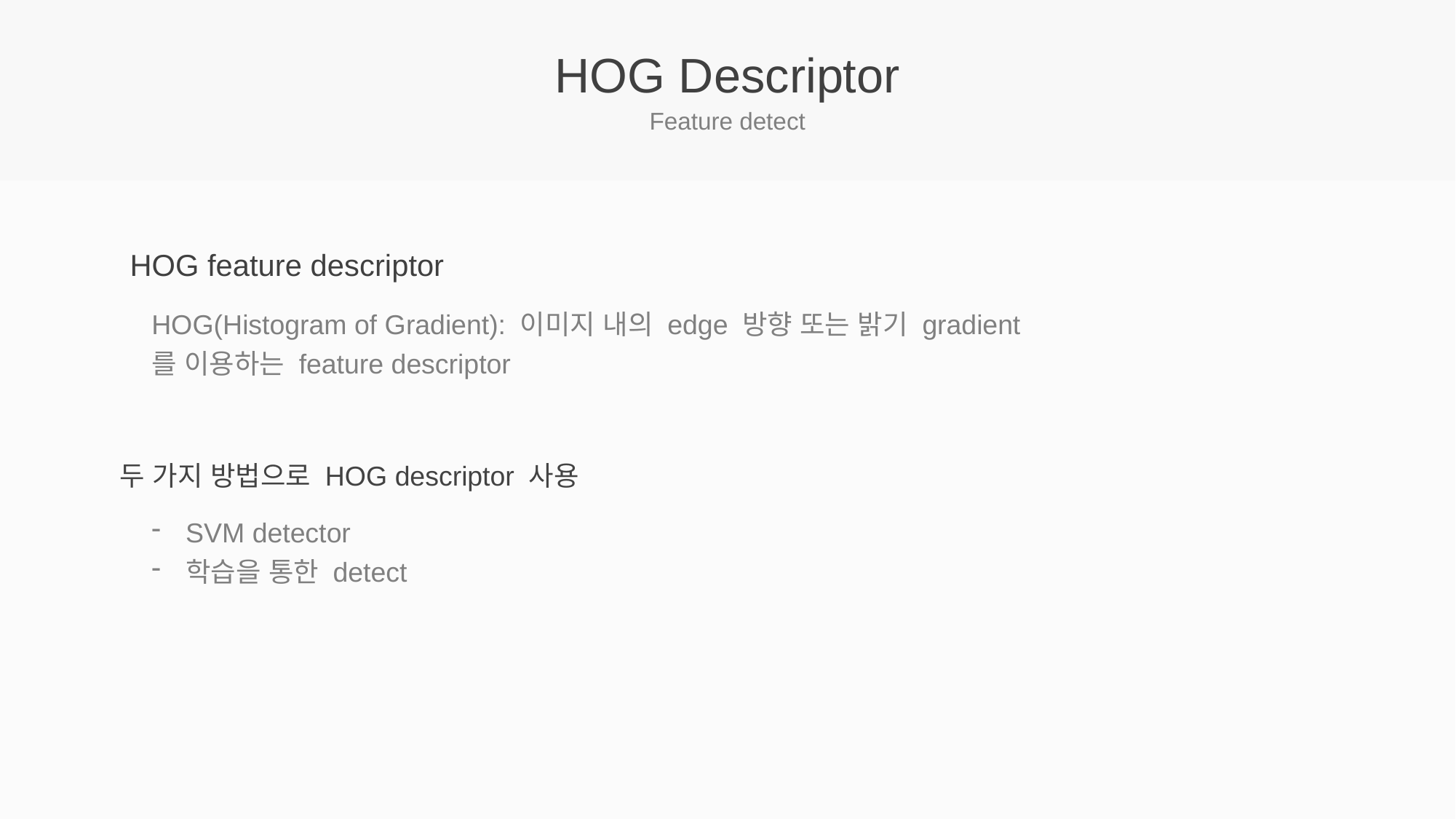

# HOG Descriptor
Feature detect
HOG feature descriptor
HOG(Histogram of Gradient): 이미지 내의 edge 방향 또는 밝기 gradient를 이용하는 feature descriptor
두 가지 방법으로 HOG descriptor 사용
SVM detector
학습을 통한 detect